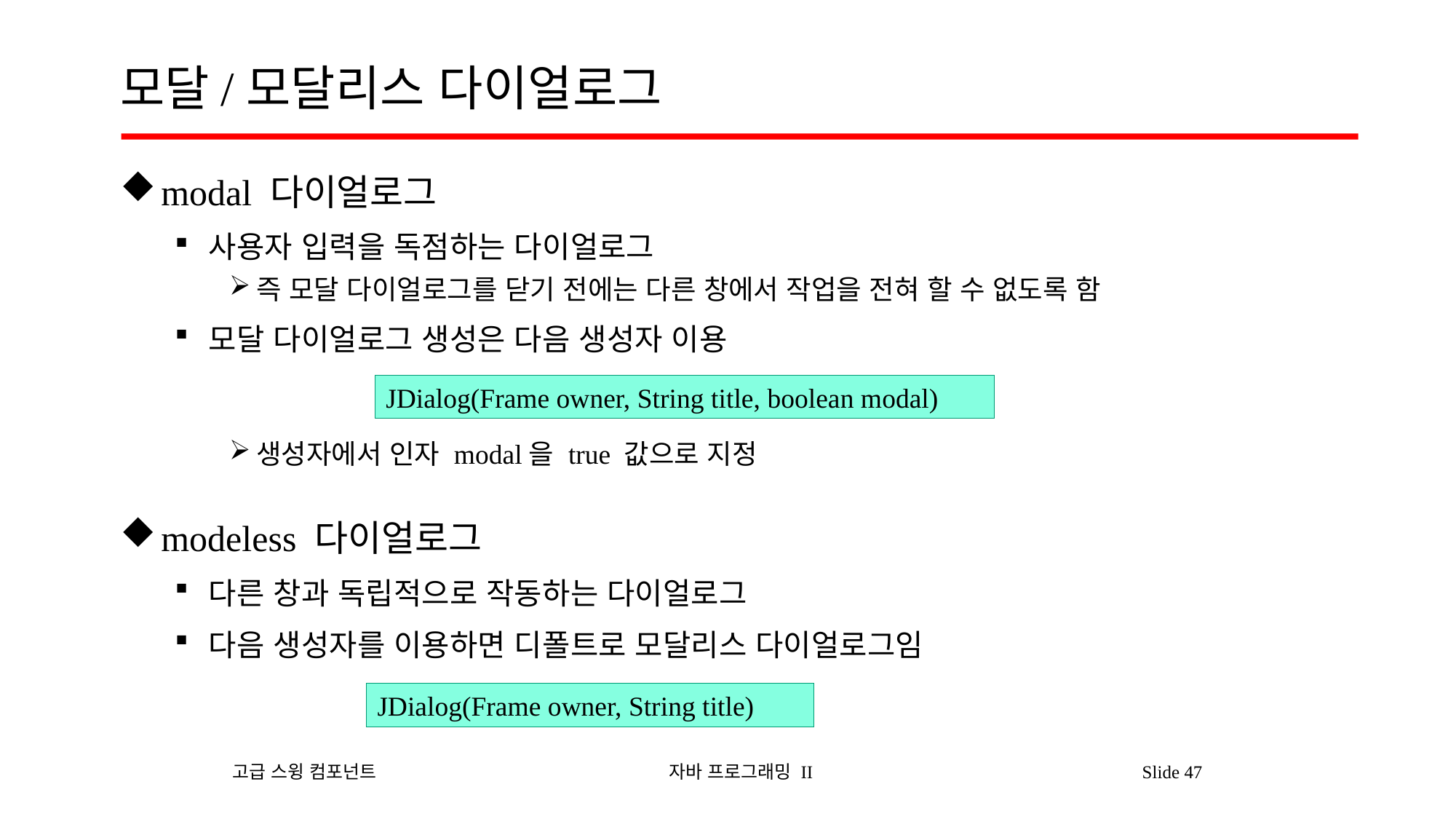

# 모달/모달리스 다이얼로그
modal 다이얼로그
사용자 입력을 독점하는 다이얼로그
즉 모달 다이얼로그를 닫기 전에는 다른 창에서 작업을 전혀 할 수 없도록 함
모달 다이얼로그 생성은 다음 생성자 이용

생성자에서 인자 modal을 true 값으로 지정
modeless 다이얼로그
다른 창과 독립적으로 작동하는 다이얼로그
다음 생성자를 이용하면 디폴트로 모달리스 다이얼로그임
JDialog(Frame owner, String title, boolean modal)
JDialog(Frame owner, String title)